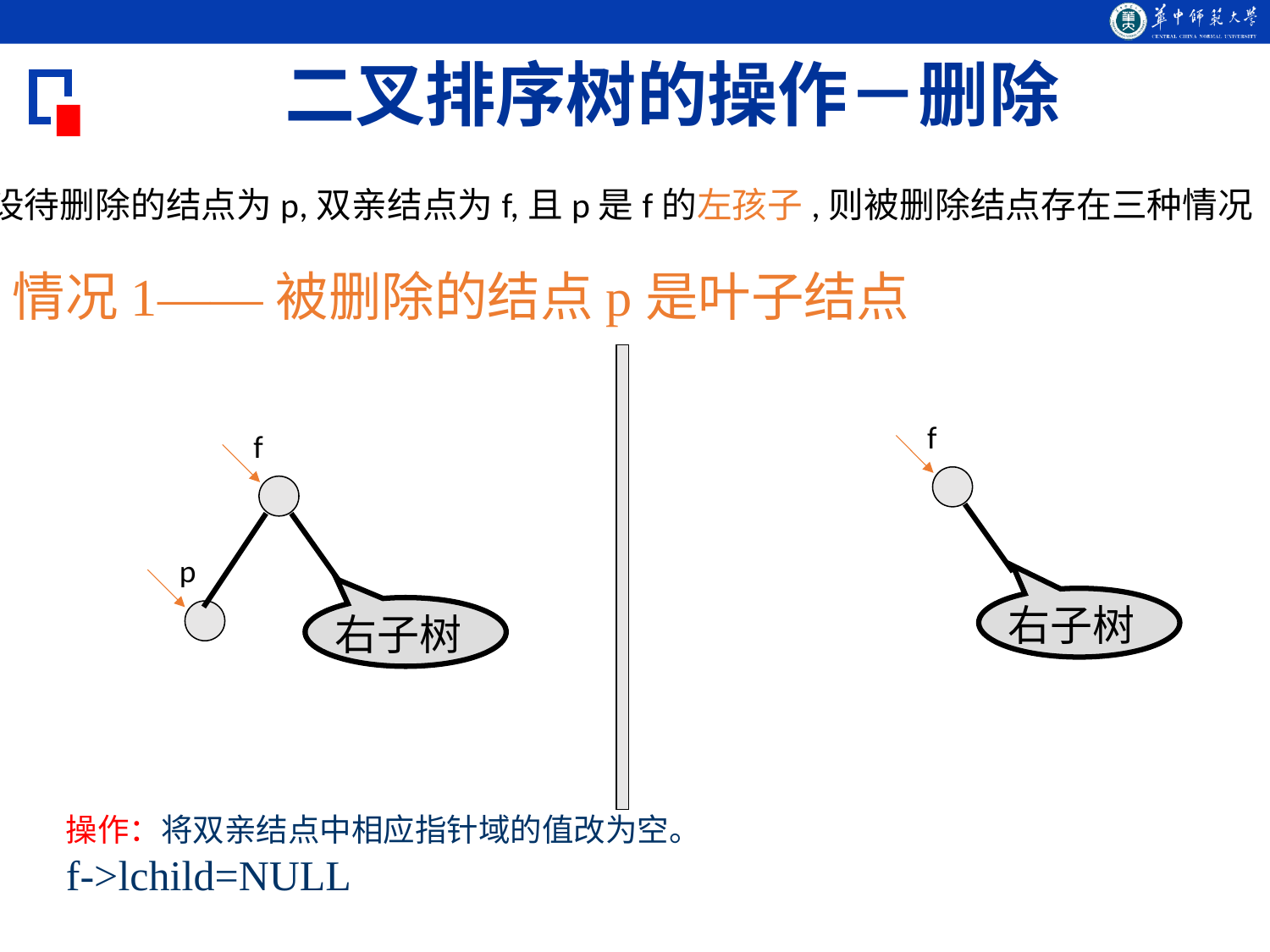

二叉排序树的操作－删除
设待删除的结点为p,双亲结点为f,且p是f的左孩子,则被删除结点存在三种情况
情况1——被删除的结点p是叶子结点

f

右子树
f

p

右子树

操作：将双亲结点中相应指针域的值改为空。
f->lchild=NULL